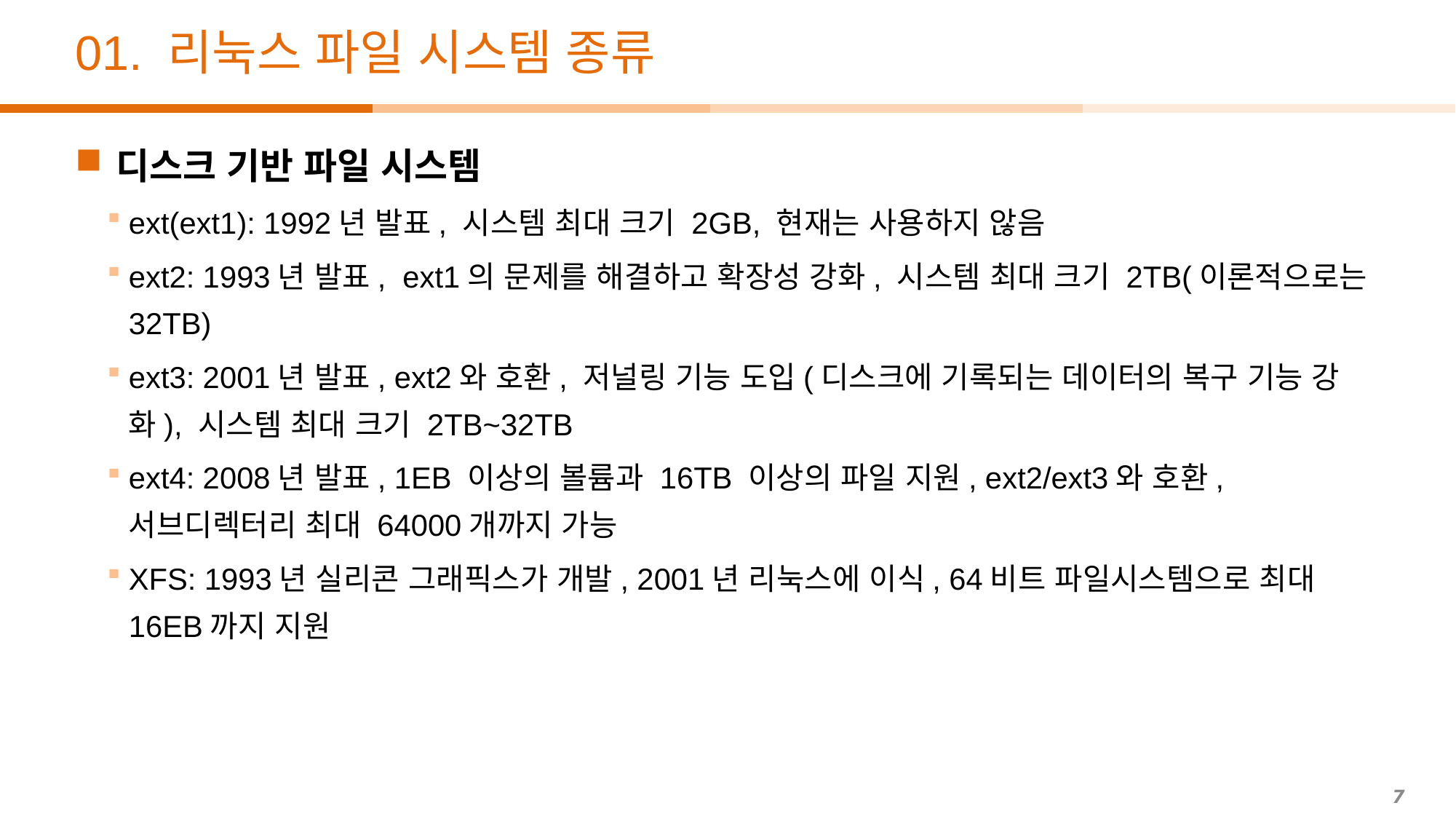

# 01. 리눅스 파일 시스템 종류
디스크 기반 파일 시스템
ext(ext1): 1992년 발표, 시스템 최대 크기 2GB, 현재는 사용하지 않음
ext2: 1993년 발표,  ext1의 문제를 해결하고 확장성 강화, 시스템 최대 크기 2TB(이론적으로는 32TB)
ext3: 2001년 발표, ext2와 호환, 저널링 기능 도입(디스크에 기록되는 데이터의 복구 기능 강화), 시스템 최대 크기 2TB~32TB
ext4: 2008년 발표, 1EB 이상의 볼륨과 16TB 이상의 파일 지원, ext2/ext3와 호환, 서브디렉터리 최대 64000개까지 가능
XFS: 1993년 실리콘 그래픽스가 개발, 2001년 리눅스에 이식, 64비트 파일시스템으로 최대 16EB까지 지원